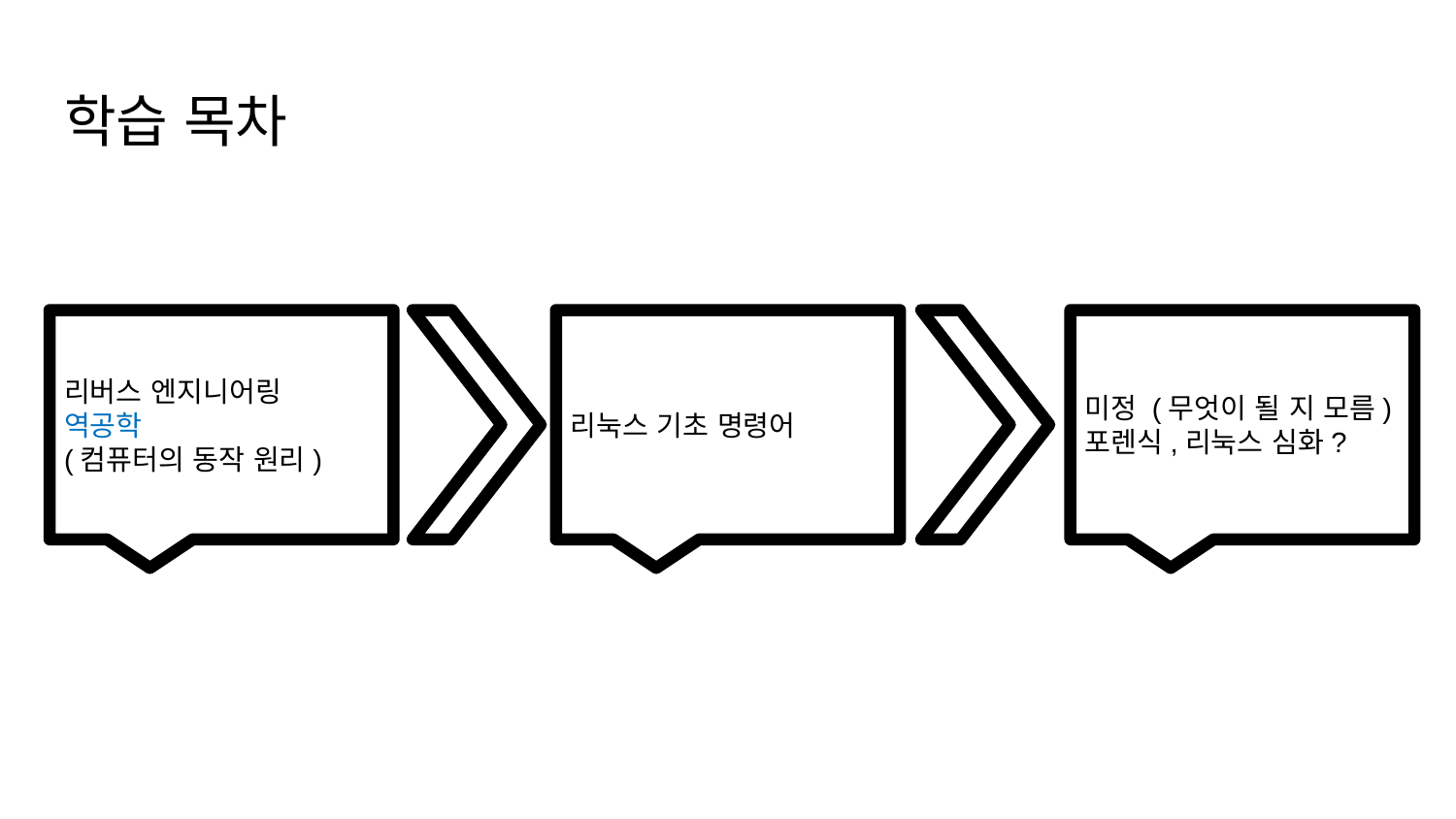

# 학습 목차
리버스 엔지니어링
역공학
(컴퓨터의 동작 원리)

리눅스 기초 명령어

미정 (무엇이 될 지 모름)
포렌식,리눅스 심화?